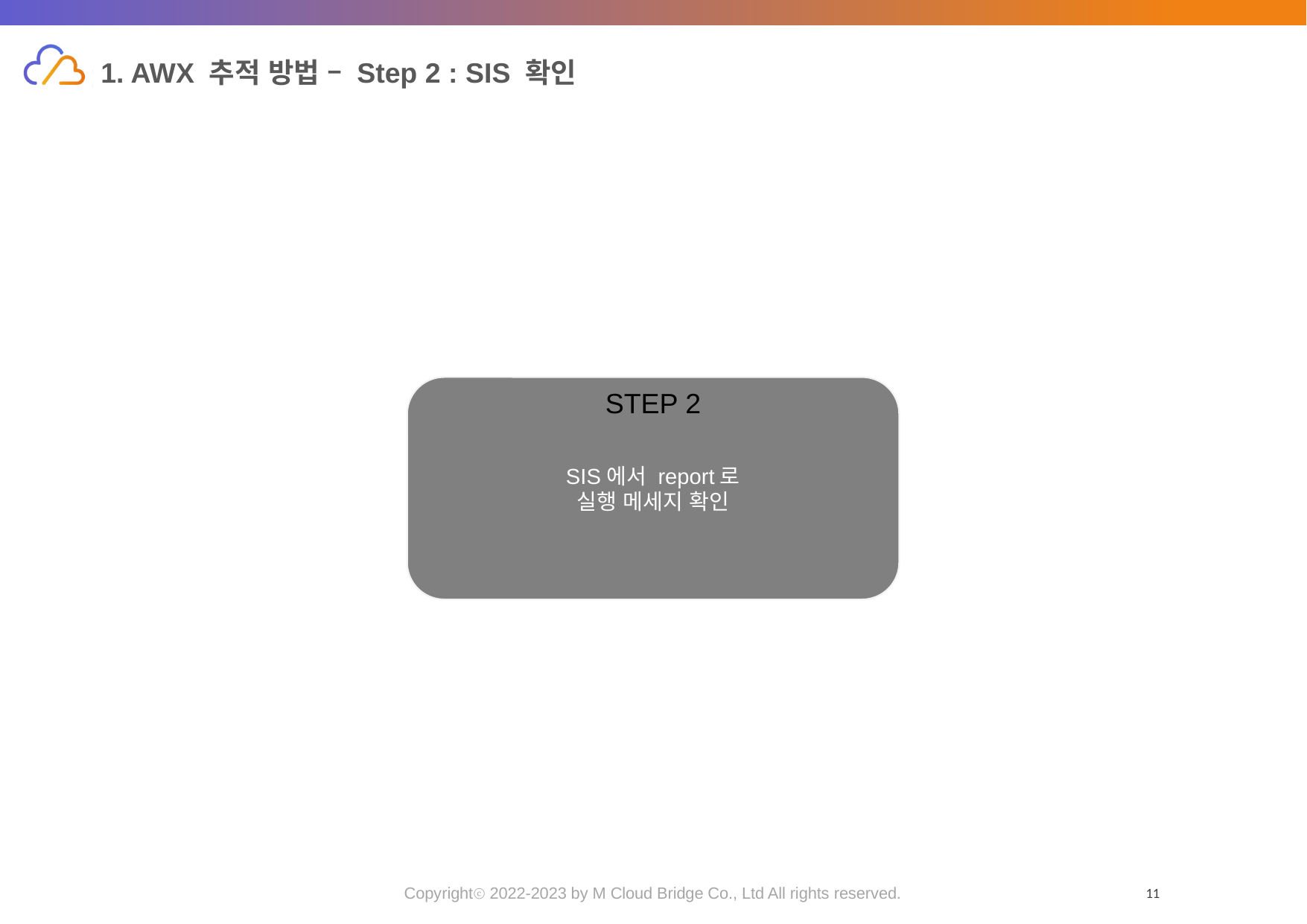

# 1. AWX 추적 방법 – Step 2 : SIS 확인
STEP 2
SIS에서 report로
실행 메세지 확인